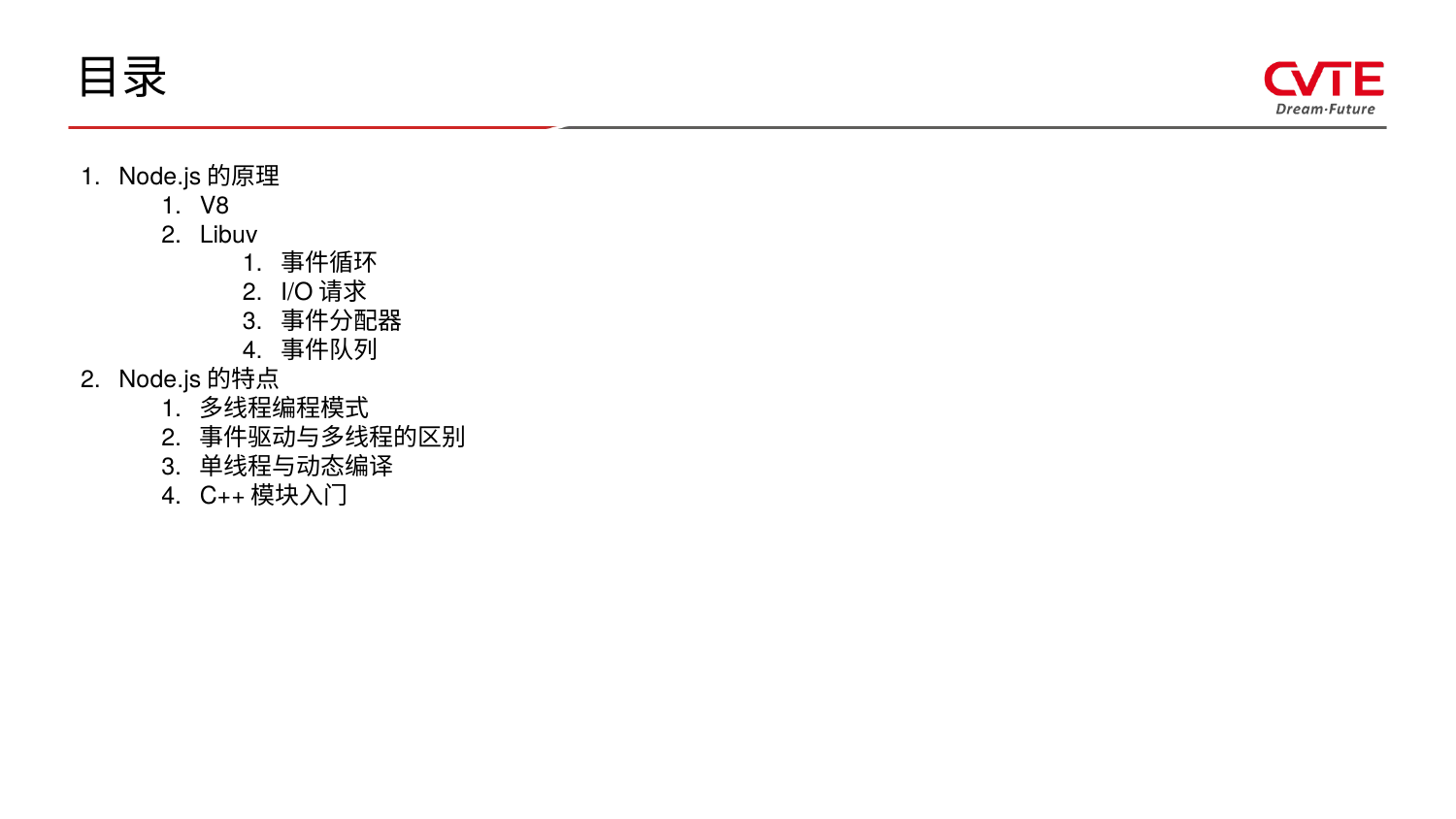

# 目录
Node.js的原理
V8
Libuv
事件循环
I/O请求
事件分配器
事件队列
Node.js的特点
多线程编程模式
事件驱动与多线程的区别
单线程与动态编译
C++模块入门